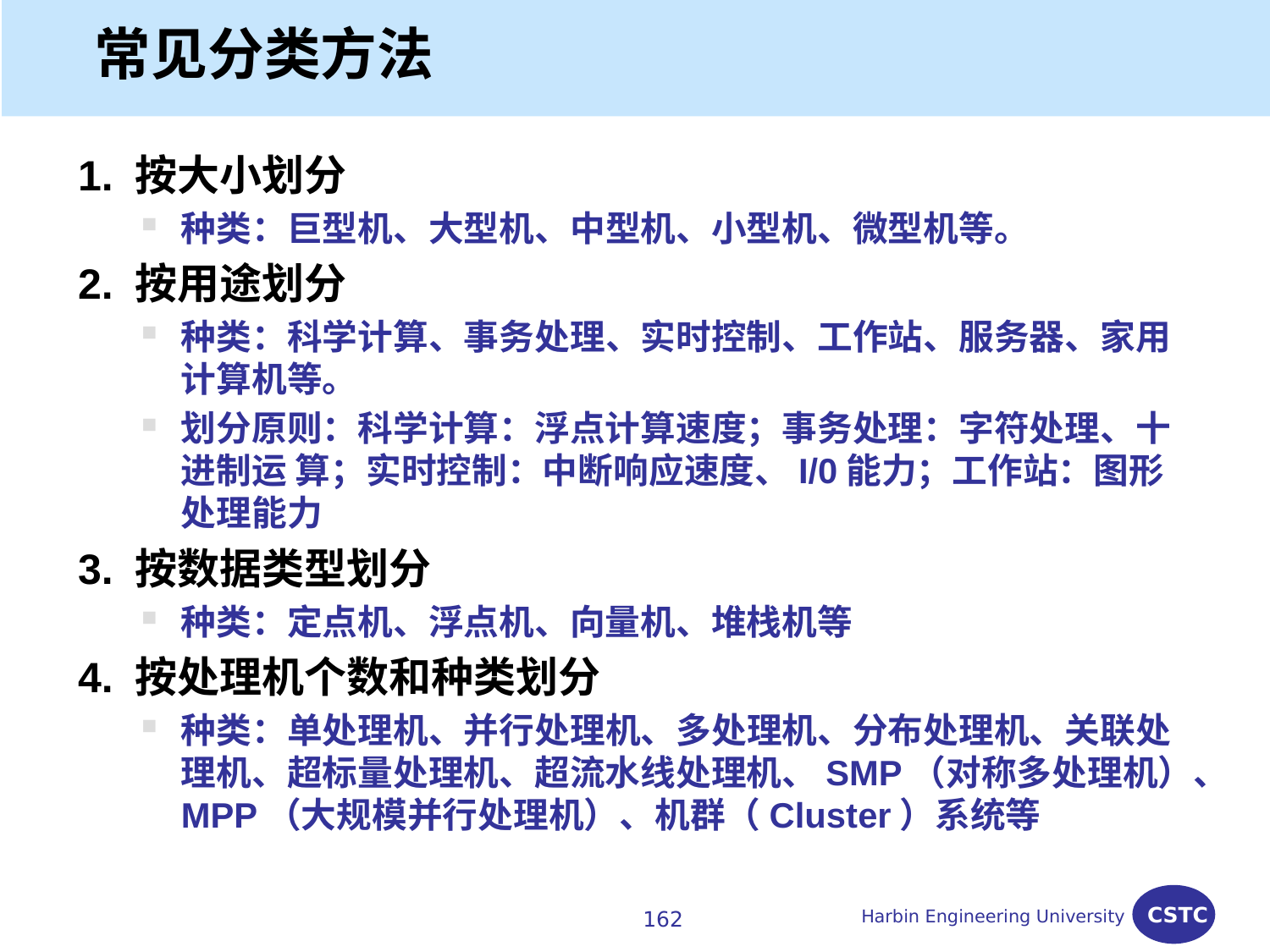

# 常见分类方法
1. 按大小划分
种类：巨型机、大型机、中型机、小型机、微型机等。
2. 按用途划分
种类：科学计算、事务处理、实时控制、工作站、服务器、家用计算机等。
划分原则：科学计算：浮点计算速度；事务处理：字符处理、十进制运 算；实时控制：中断响应速度、I/0能力；工作站：图形处理能力
3. 按数据类型划分
种类：定点机、浮点机、向量机、堆栈机等
4. 按处理机个数和种类划分
种类：单处理机、并行处理机、多处理机、分布处理机、关联处理机、超标量处理机、超流水线处理机、SMP（对称多处理机）、MPP（大规模并行处理机）、机群（Cluster）系统等

162
Harbin Engineering University